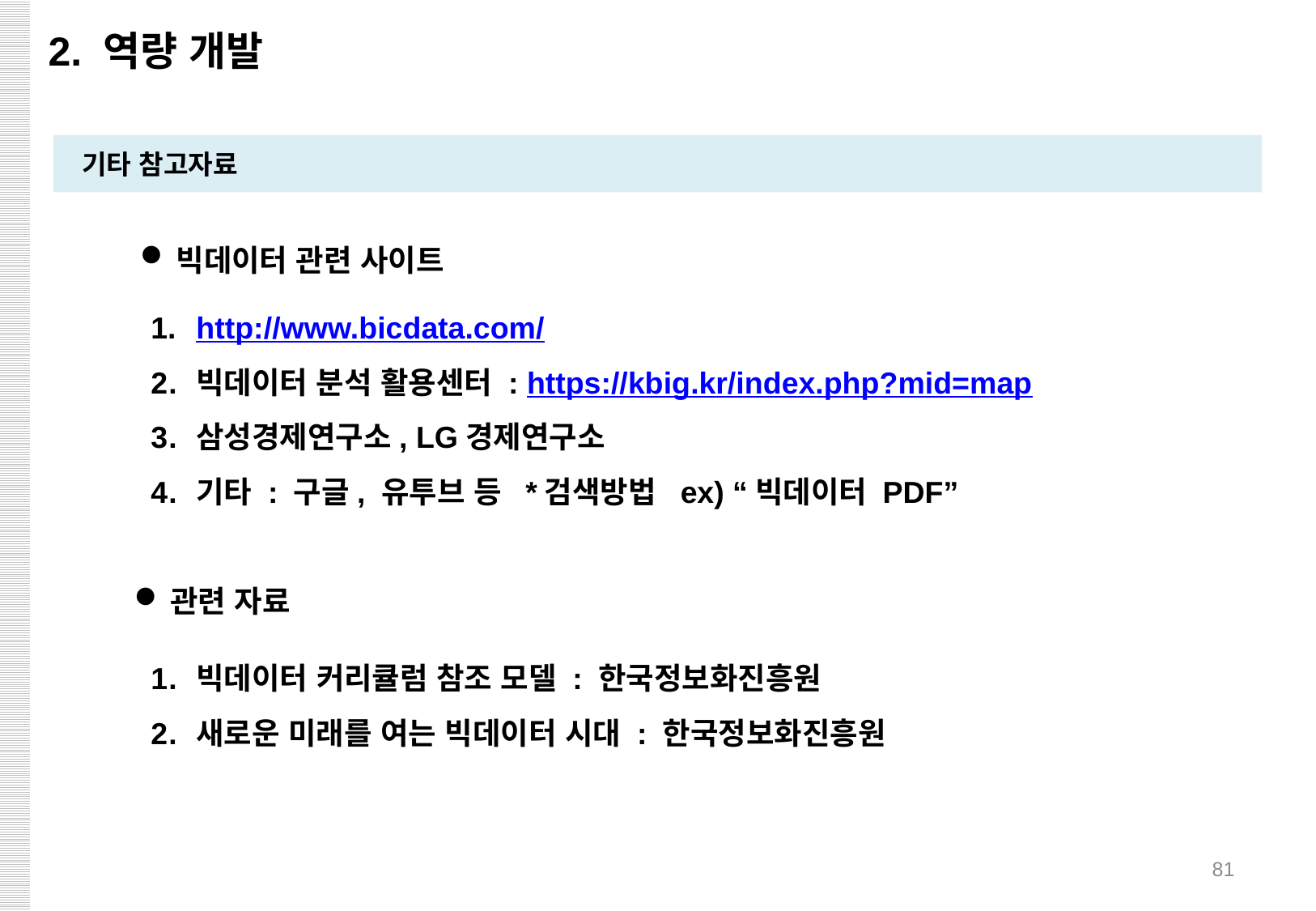

2. 역량 개발
기타 참고자료
빅데이터 관련 사이트
http://www.bicdata.com/
빅데이터 분석 활용센터 : https://kbig.kr/index.php?mid=map
삼성경제연구소, LG경제연구소
기타 : 구글, 유투브 등  *검색방법  ex) “빅데이터 PDF”
관련 자료
빅데이터 커리큘럼 참조 모델 : 한국정보화진흥원
새로운 미래를 여는 빅데이터 시대 : 한국정보화진흥원